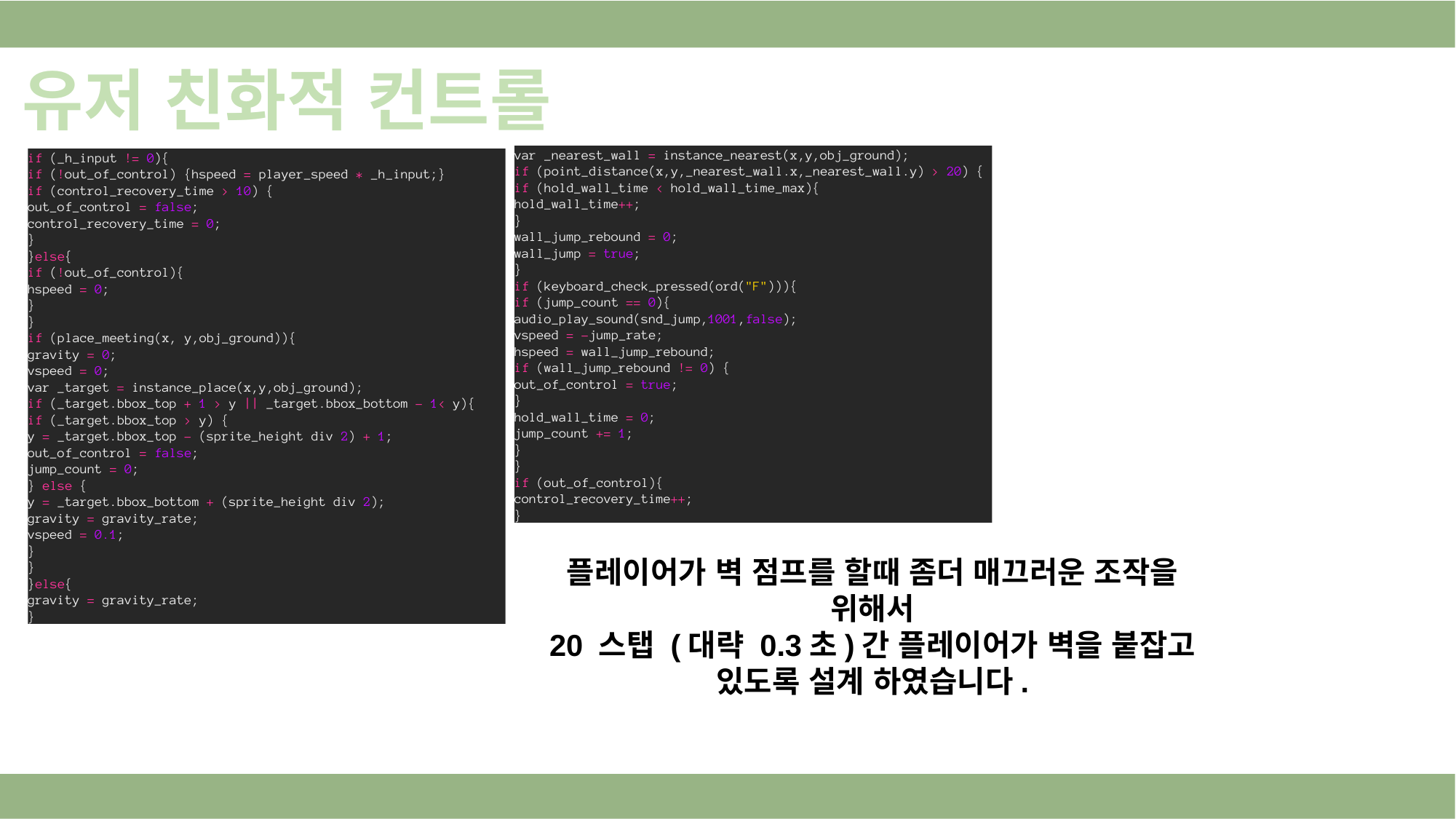

유저 친화적 컨트롤
if (_h_input != 0){
if (!out_of_control) {hspeed = player_speed * _h_input;}
if (control_recovery_time > 10) {
out_of_control = false;
control_recovery_time = 0;
}
}else{
if (!out_of_control){
hspeed = 0;
}
}
if (place_meeting(x, y,obj_ground)){
gravity = 0;
vspeed = 0;
var _target = instance_place(x,y,obj_ground);
if (_target.bbox_top + 1 > y || _target.bbox_bottom - 1< y){
if (_target.bbox_top > y) {
y = _target.bbox_top - (sprite_height div 2) + 1;
out_of_control = false;
jump_count = 0;
} else {
y = _target.bbox_bottom + (sprite_height div 2);
gravity = gravity_rate;
vspeed = 0.1;
}
}
}else{
gravity = gravity_rate;
}
var _nearest_wall = instance_nearest(x,y,obj_ground);
if (point_distance(x,y,_nearest_wall.x,_nearest_wall.y) > 20) {
if (hold_wall_time < hold_wall_time_max){
hold_wall_time++;
}
wall_jump_rebound = 0;
wall_jump = true;
}
if (keyboard_check_pressed(ord("F"))){
if (jump_count == 0){
audio_play_sound(snd_jump,1001,false);
vspeed = -jump_rate;
hspeed = wall_jump_rebound;
if (wall_jump_rebound != 0) {
out_of_control = true;
}
hold_wall_time = 0;
jump_count += 1;
}
}
if (out_of_control){
control_recovery_time++;
}
플레이어가 벽 점프를 할때 좀더 매끄러운 조작을 위해서
20 스탭 (대략 0.3초)간 플레이어가 벽을 붙잡고 있도록 설계 하였습니다.